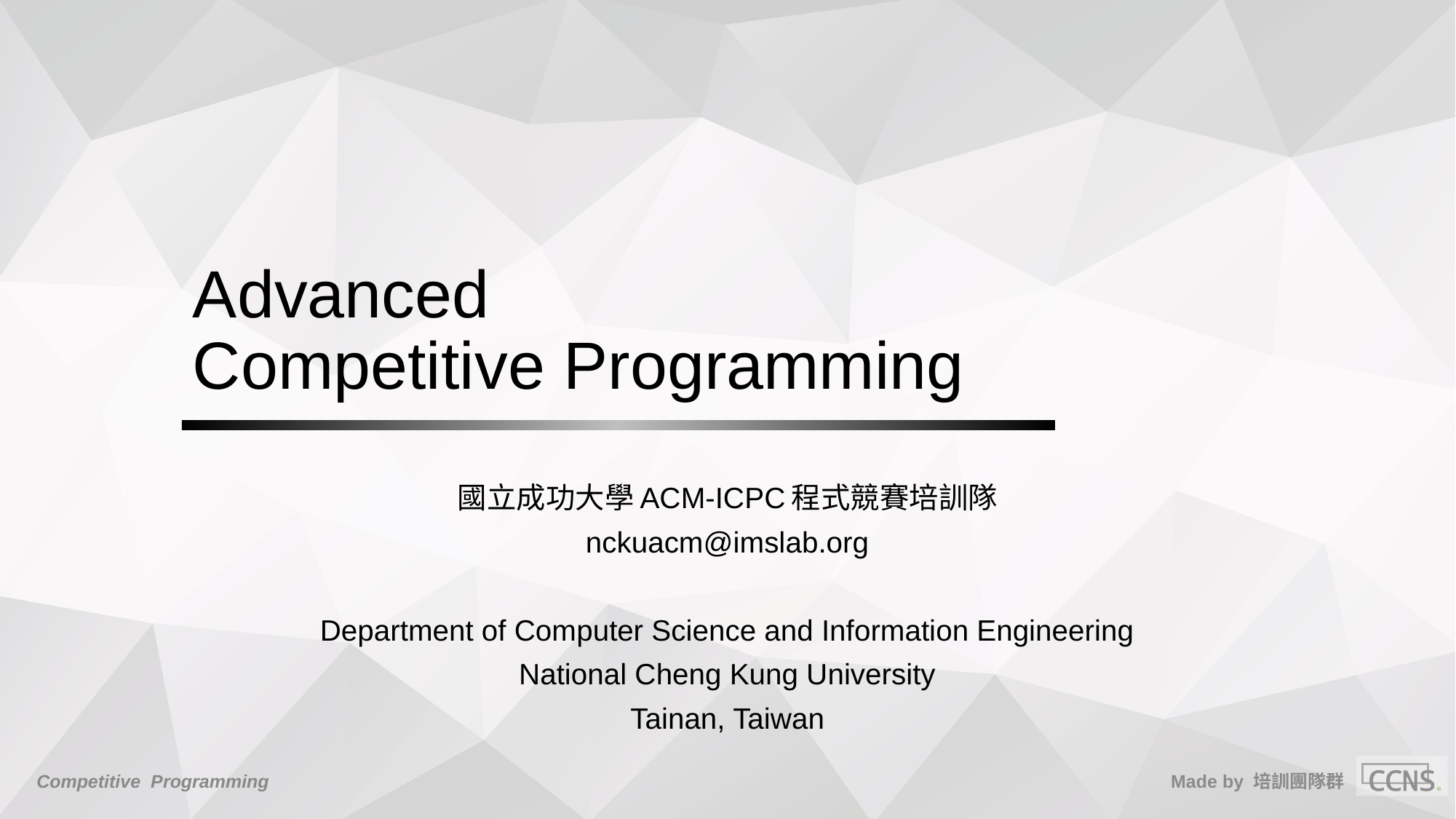

# Advanced Competitive Programming

國立成功大學ACM-ICPC程式競賽培訓隊
nckuacm@imslab.org

Department of Computer Science and Information Engineering
National Cheng Kung University
Tainan, Taiwan